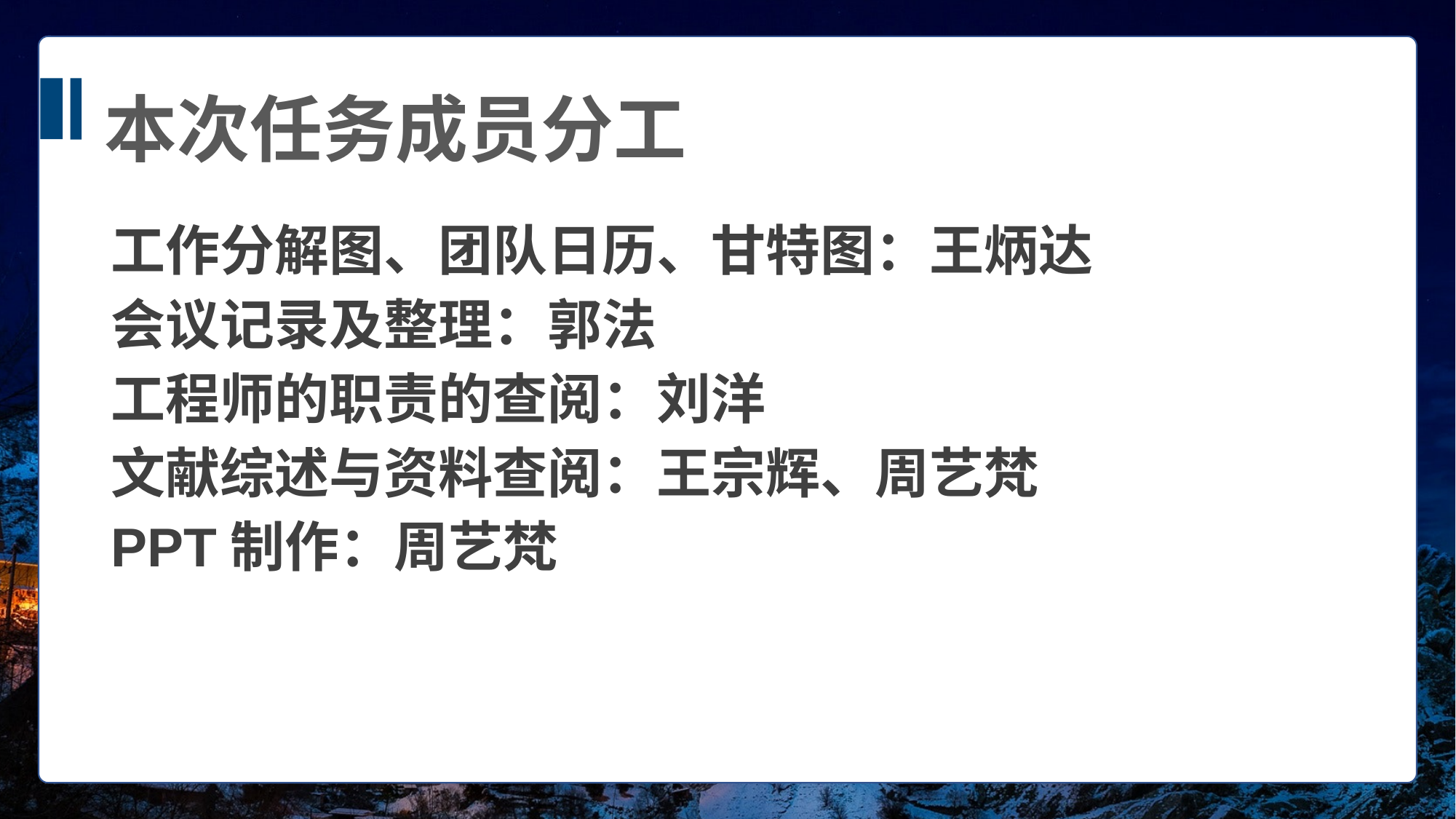

本次任务成员分工
工作分解图、团队日历、甘特图：王炳达
会议记录及整理：郭法
工程师的职责的查阅：刘洋
文献综述与资料查阅：王宗辉、周艺梵
PPT制作：周艺梵